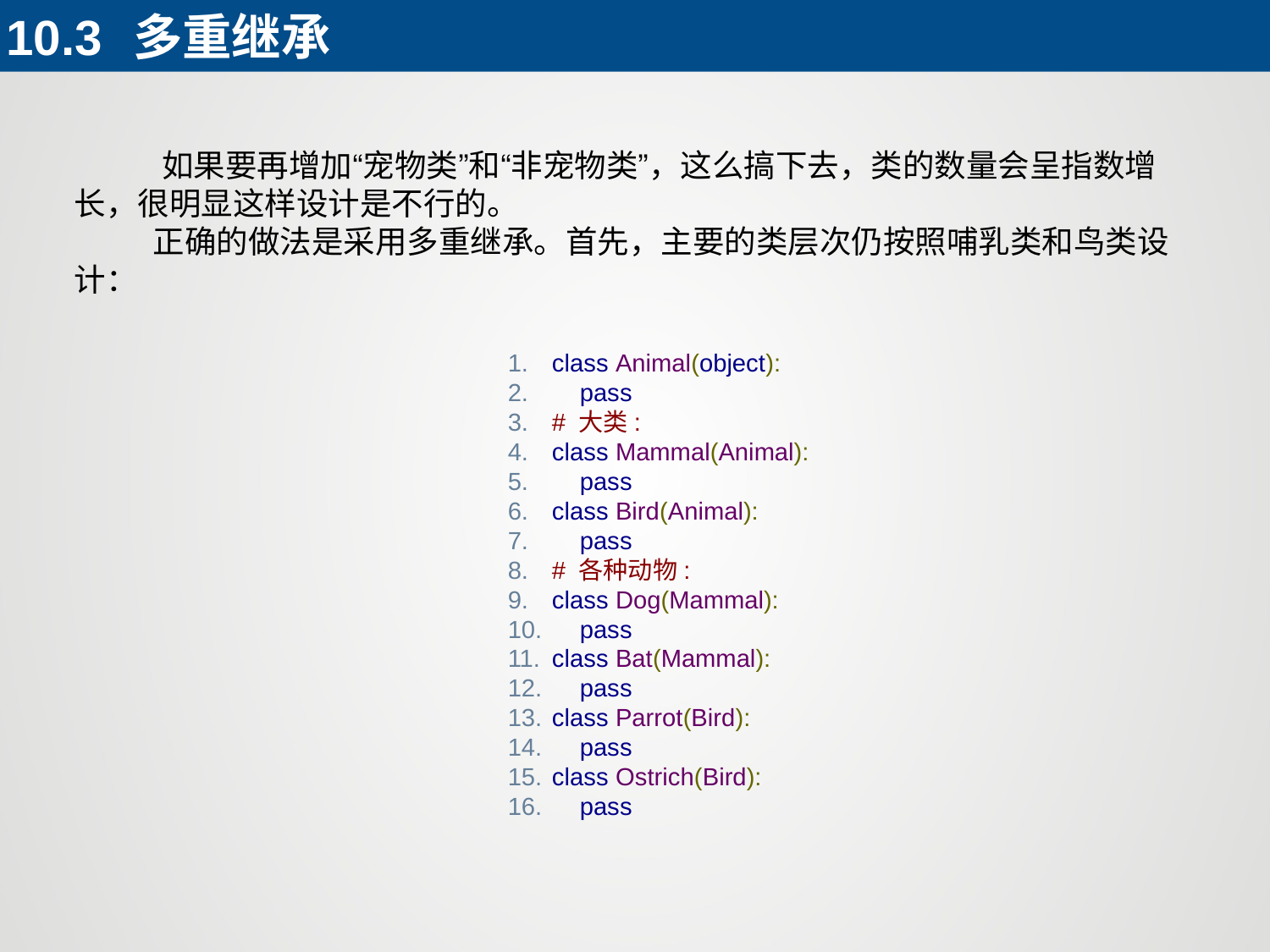

10.3	多重继承
         如果要再增加“宠物类”和“非宠物类”，这么搞下去，类的数量会呈指数增长，很明显这样设计是不行的。
        正确的做法是采用多重继承。首先，主要的类层次仍按照哺乳类和鸟类设计：
class Animal(object):
    pass
# 大类:
class Mammal(Animal):
    pass
class Bird(Animal):
    pass
# 各种动物:
class Dog(Mammal):
    pass
class Bat(Mammal):
    pass
class Parrot(Bird):
    pass
class Ostrich(Bird):
    pass